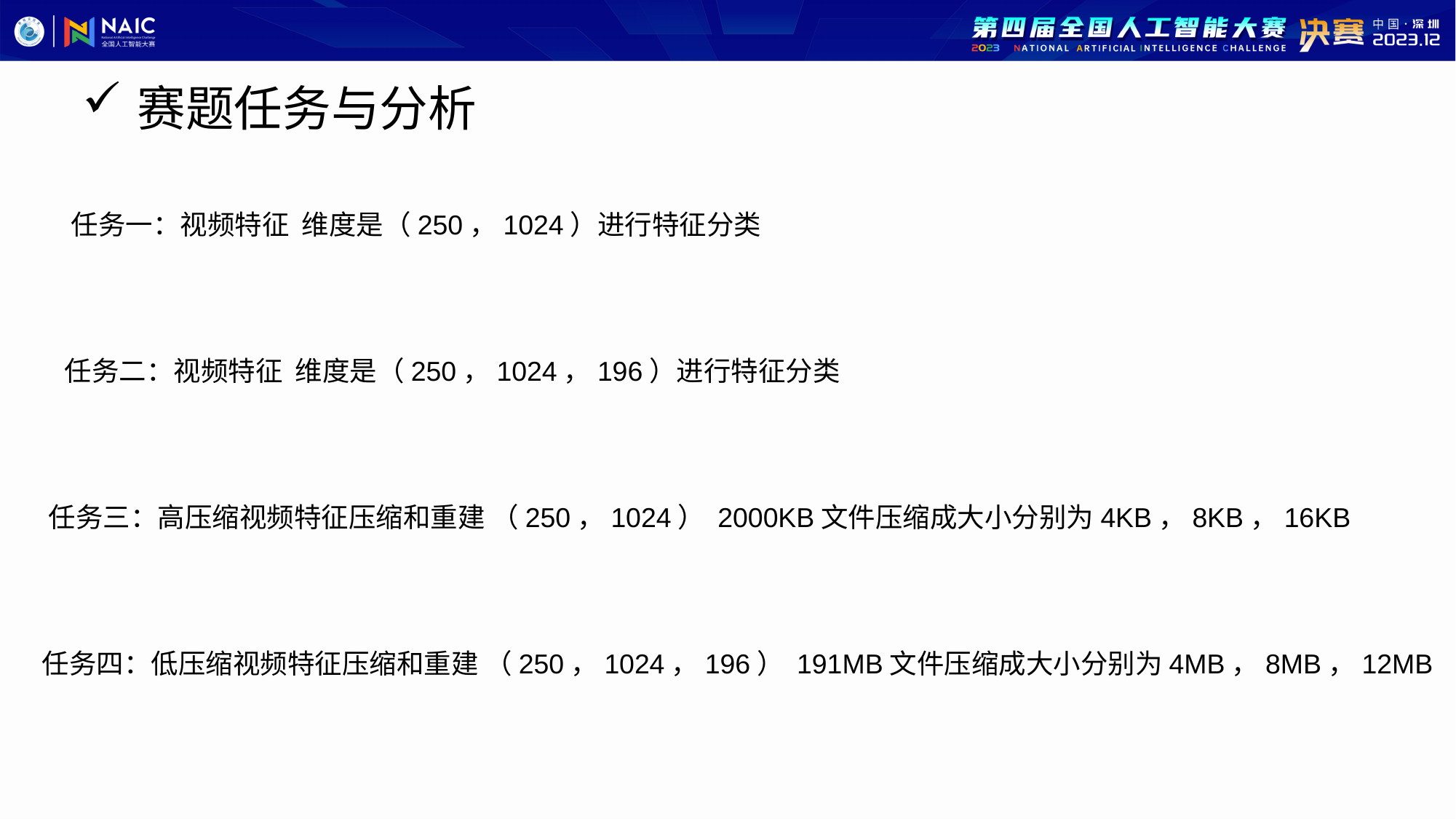

赛题任务与分析
任务一：视频特征  维度是（250，1024）进行特征分类
任务二：视频特征  维度是（250，1024，196）进行特征分类
任务三：高压缩视频特征压缩和重建 （250，1024） 2000KB文件压缩成大小分别为4KB，8KB，16KB
任务四：低压缩视频特征压缩和重建 （250，1024，196） 191MB文件压缩成大小分别为4MB，8MB，12MB